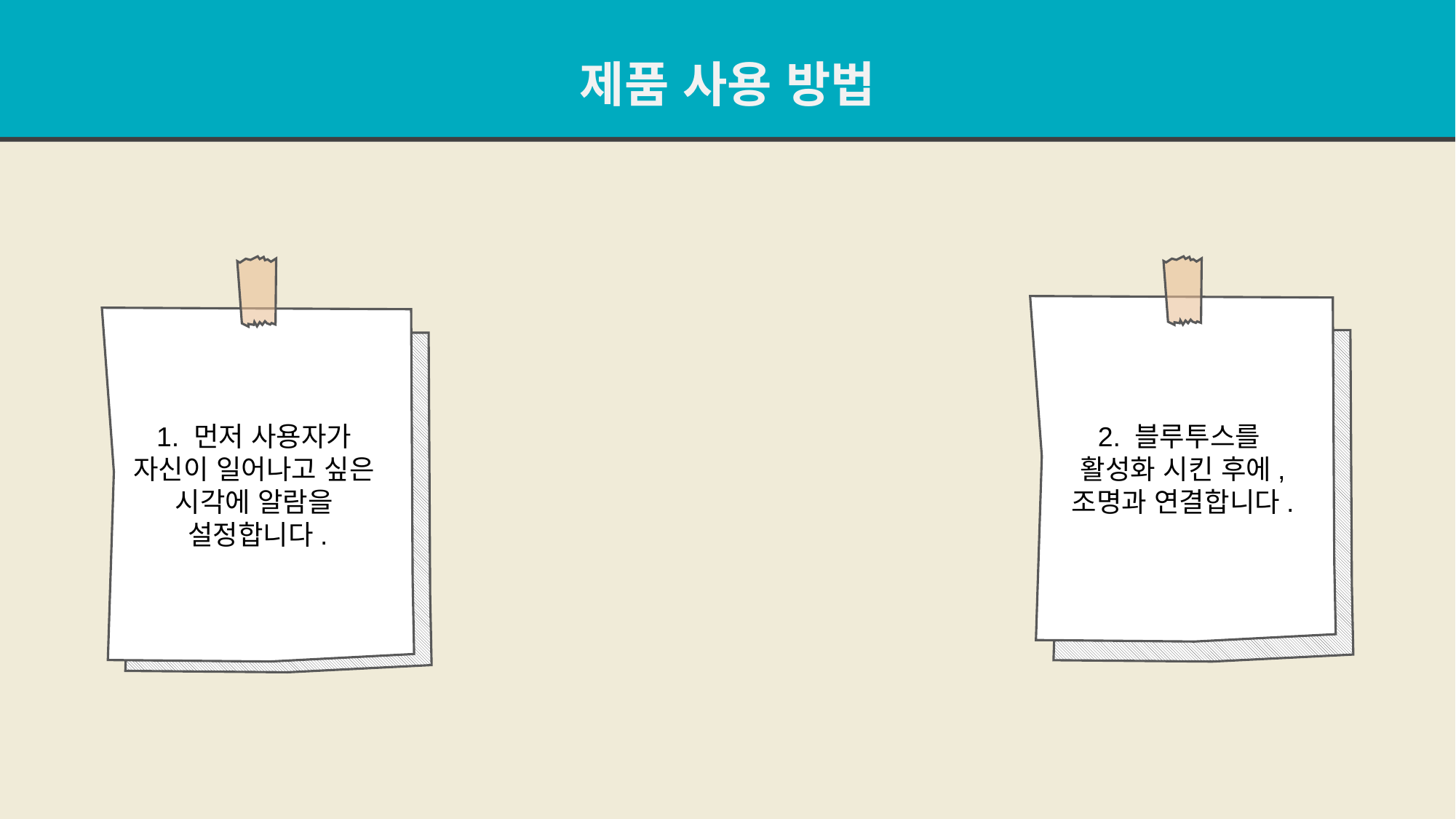

제품 사용 방법

1. 먼저 사용자가
자신이 일어나고 싶은
시각에 알람을
설정합니다.

2. 블루투스를
활성화 시킨 후에,
조명과 연결합니다.